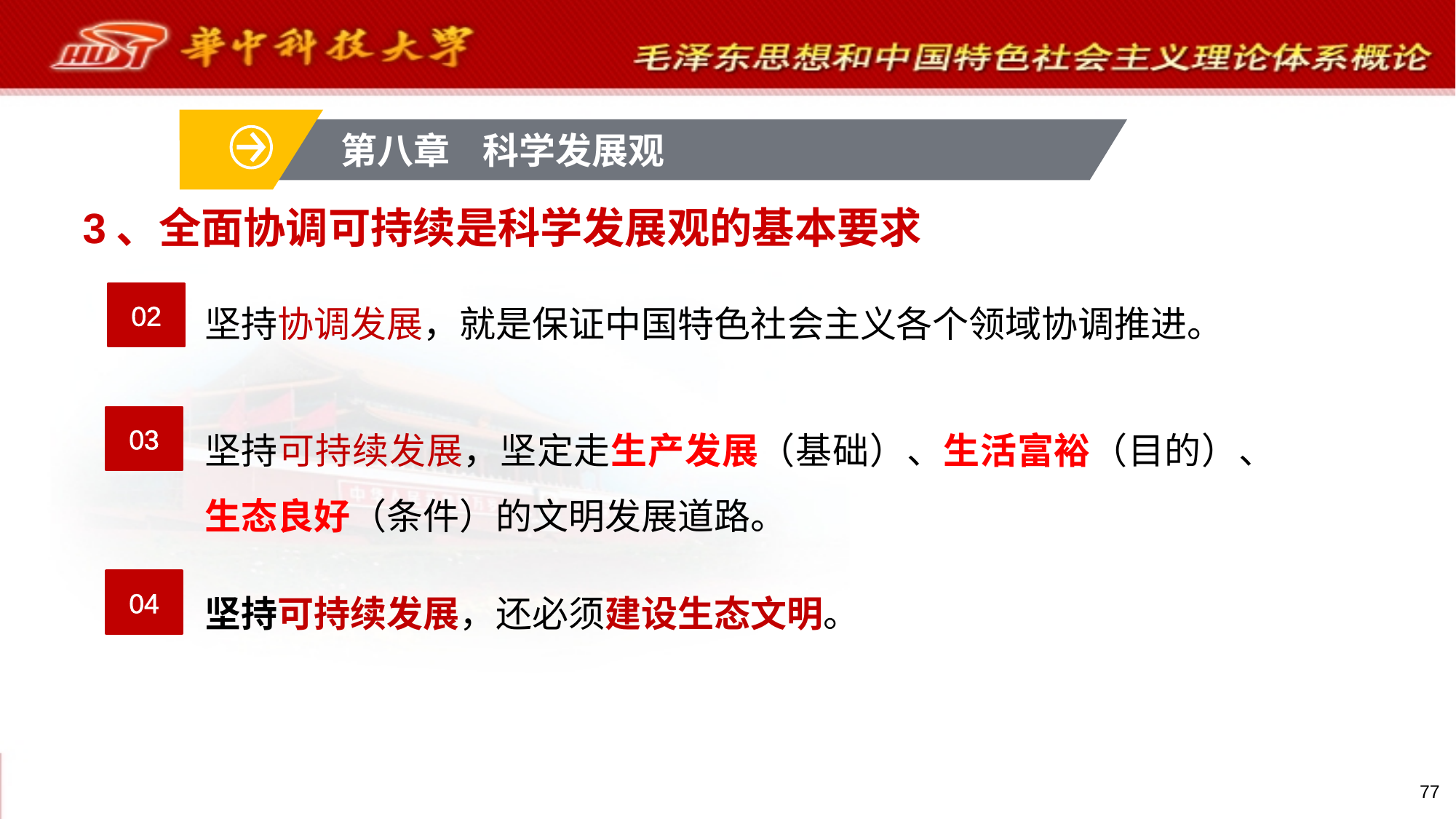

第八章    科学发展观

# 3、全面协调可持续是科学发展观的基本要求
坚持协调发展，就是保证中国特色社会主义各个领域协调推进。
02
坚持可持续发展，坚定走生产发展（基础）、生活富裕（目的）、生态良好（条件）的文明发展道路。
03
坚持可持续发展，还必须建设生态文明。
04
77